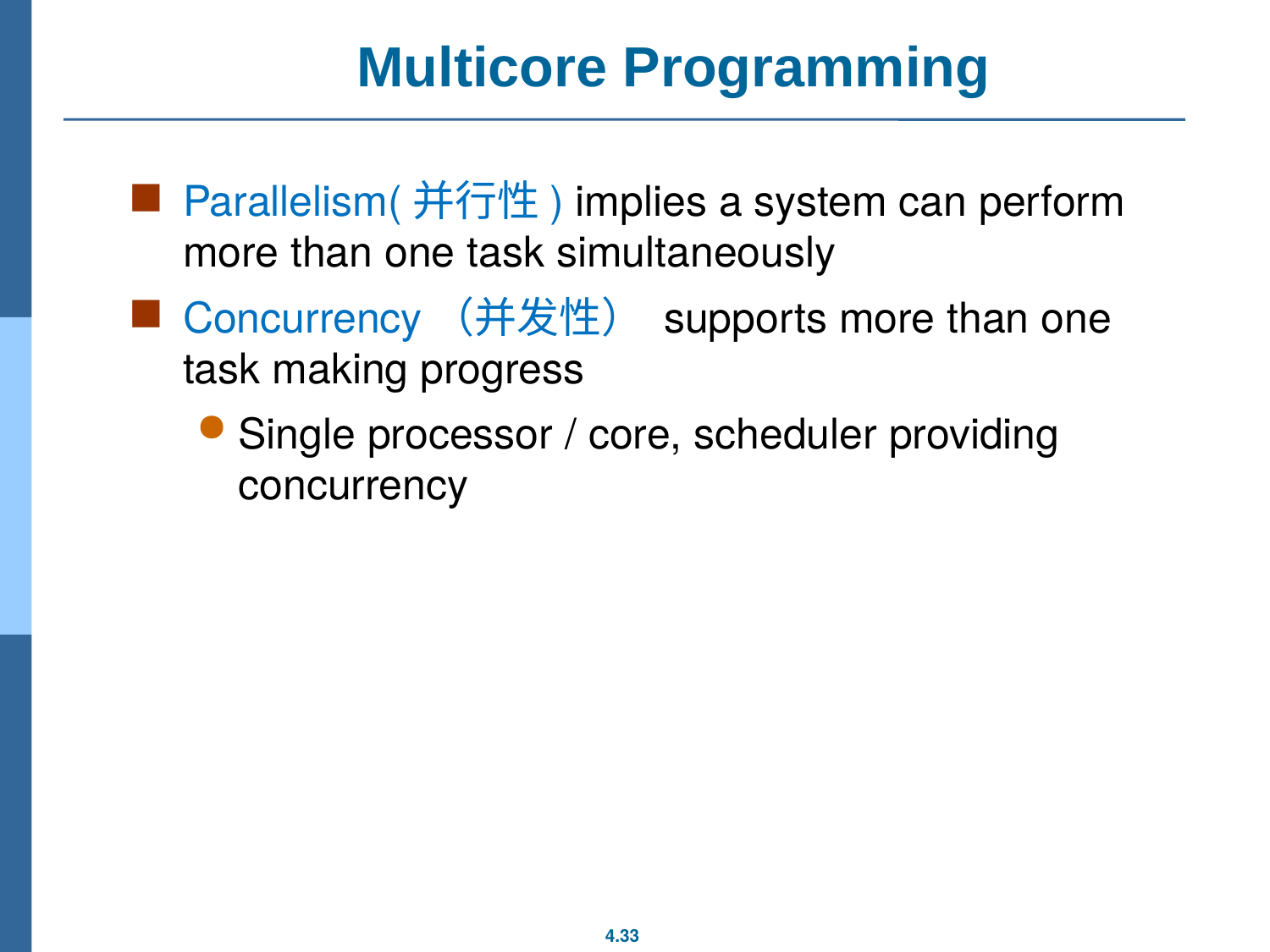

# Multicore Programming
Parallelism(并行性) implies a system can perform more than one task simultaneously
Concurrency（并发性） supports more than one task making progress
Single processor / core, scheduler providing concurrency